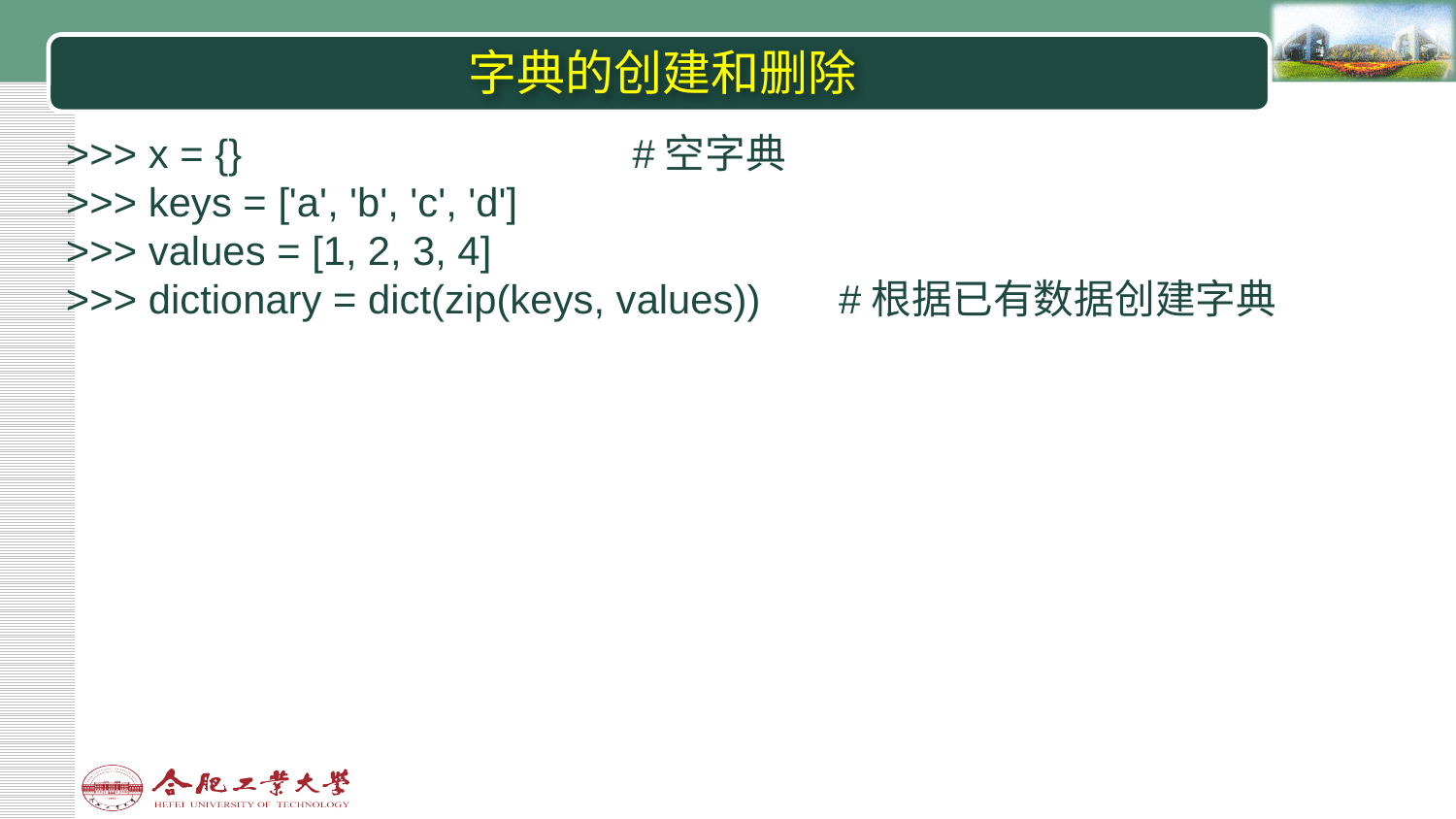

# 字典的创建和删除
>>> x = {}                                   #空字典
>>> keys = ['a', 'b', 'c', 'd']
>>> values = [1, 2, 3, 4]
>>> dictionary = dict(zip(keys, values))       #根据已有数据创建字典